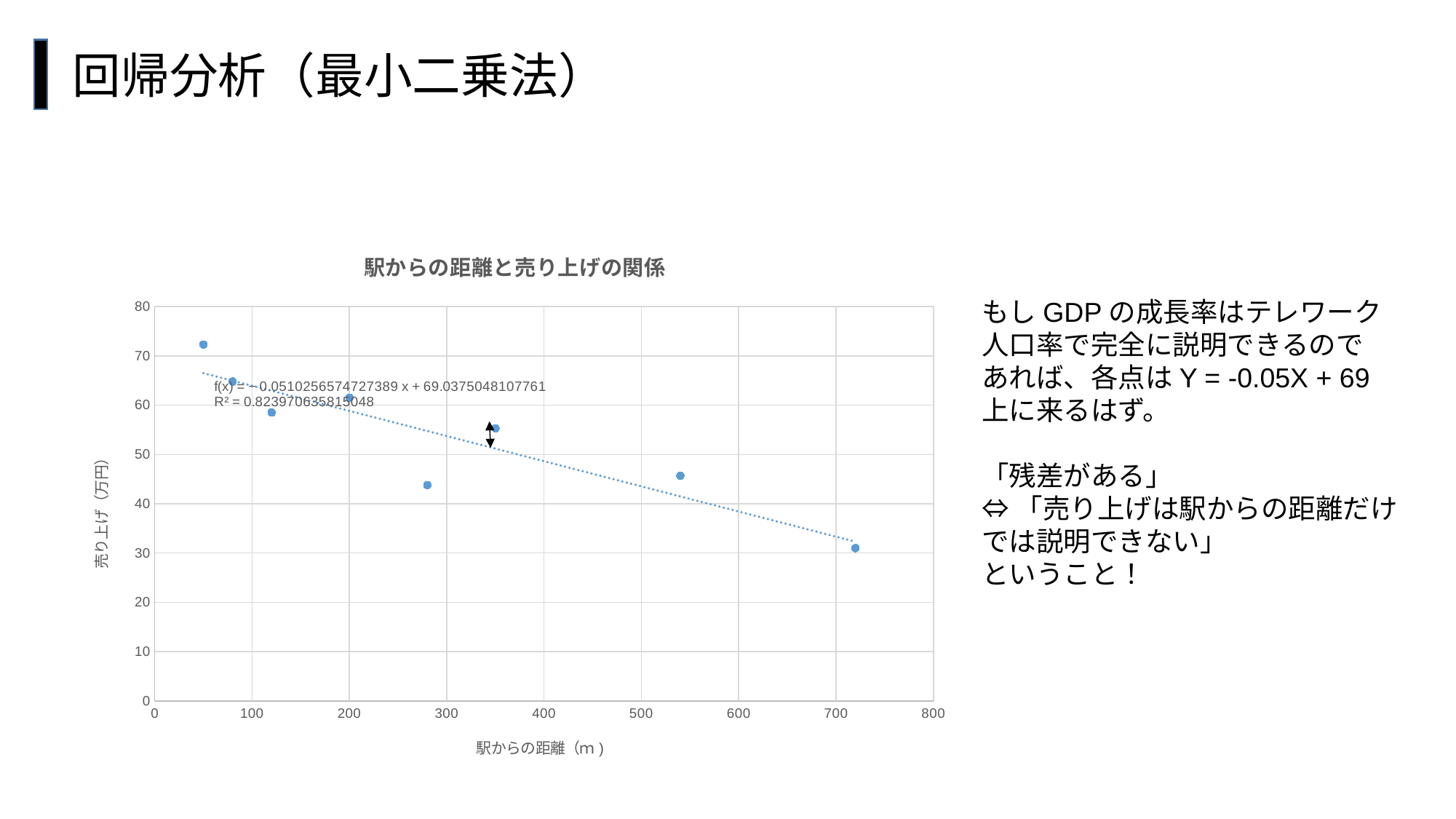

回帰分析（最小二乗法）

### Chart: 駅からの距離と売り上げの関係

| Category | sales |
|---|---|
#
もしGDPの成長率はテレワーク
人口率で完全に説明できるので
あれば、各点はY = -0.05X + 69
上に来るはず。

「残差がある」
⇔「売り上げは駅からの距離だけでは説明できない」
ということ！

セレクション・バイアス